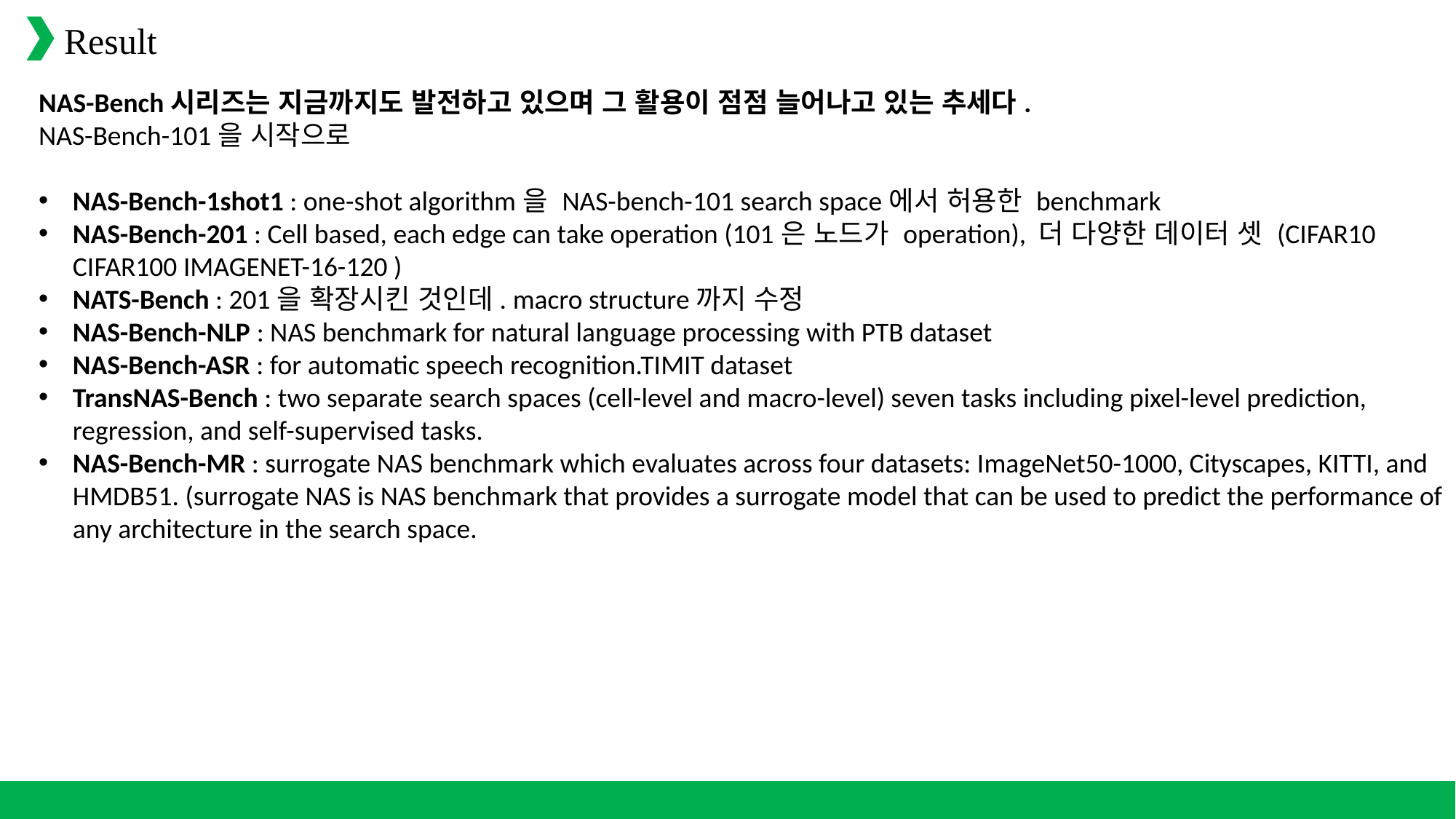

Result
NAS-Bench시리즈는 지금까지도 발전하고 있으며 그 활용이 점점 늘어나고 있는 추세다.
NAS-Bench-101을 시작으로

NAS-Bench-1shot1 : one-shot algorithm을 NAS-bench-101 search space에서 허용한 benchmark
NAS-Bench-201 : Cell based, each edge can take operation (101은 노드가 operation), 더 다양한 데이터 셋 (CIFAR10 CIFAR100 IMAGENET-16-120 )
NATS-Bench : 201을 확장시킨 것인데. macro structure까지 수정
NAS-Bench-NLP : NAS benchmark for natural language processing with PTB dataset
NAS-Bench-ASR : for automatic speech recognition.TIMIT dataset
TransNAS-Bench : two separate search spaces (cell-level and macro-level) seven tasks including pixel-level prediction, regression, and self-supervised tasks.
NAS-Bench-MR : surrogate NAS benchmark which evaluates across four datasets: ImageNet50-1000, Cityscapes, KITTI, and HMDB51. (surrogate NAS is NAS benchmark that provides a surrogate model that can be used to predict the performance of any architecture in the search space.